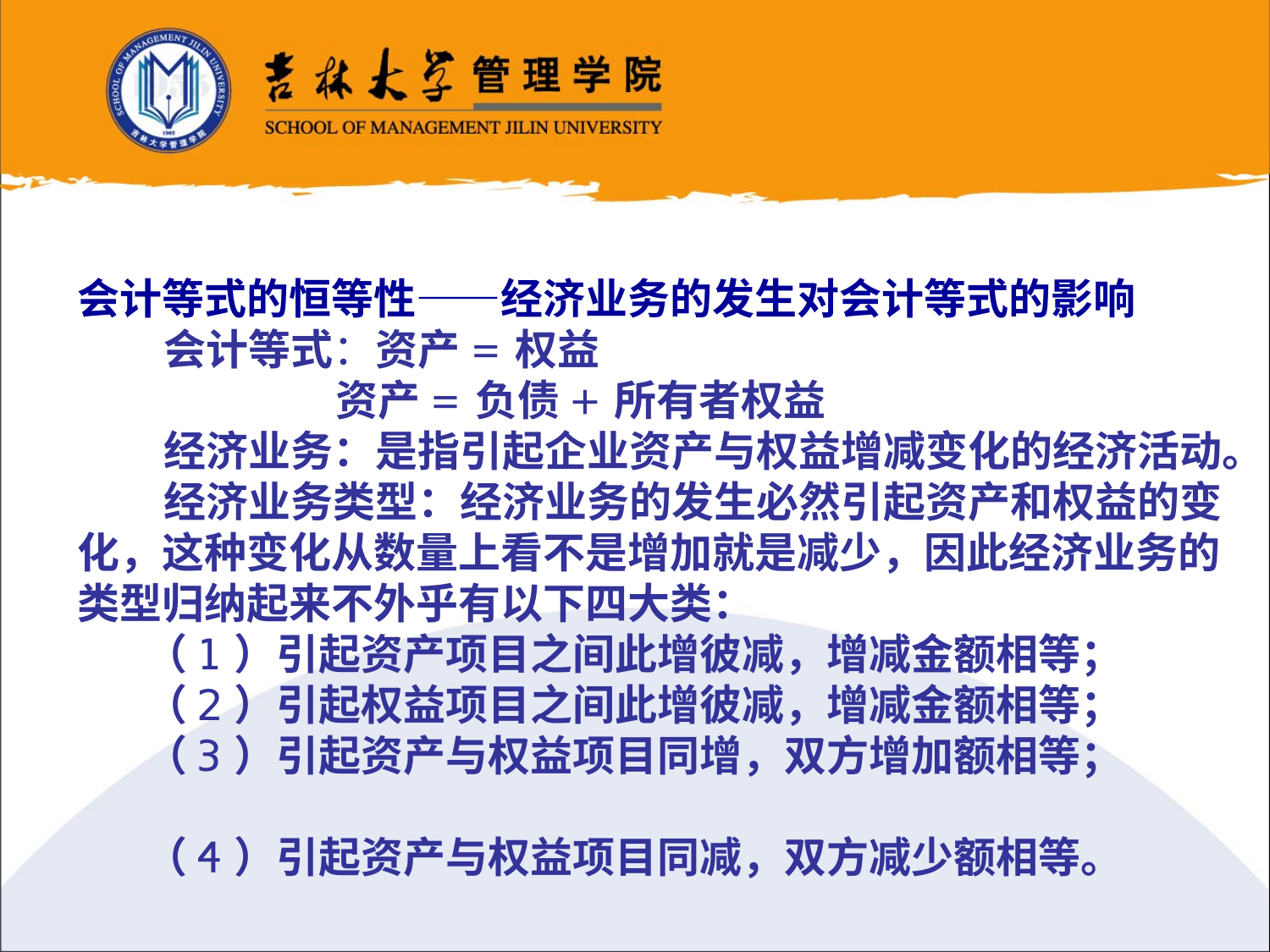

会计等式的恒等性——经济业务的发生对会计等式的影响
        会计等式：资产=权益
                          资产=负债+所有者权益
        经济业务：是指引起企业资产与权益增减变化的经济活动。
        经济业务类型：经济业务的发生必然引起资产和权益的变化，这种变化从数量上看不是增加就是减少，因此经济业务的类型归纳起来不外乎有以下四大类：
      （1）引起资产项目之间此增彼减，增减金额相等；
      （2）引起权益项目之间此增彼减，增减金额相等；
      （3）引起资产与权益项目同增，双方增加额相等；
      （4）引起资产与权益项目同减，双方减少额相等。
33